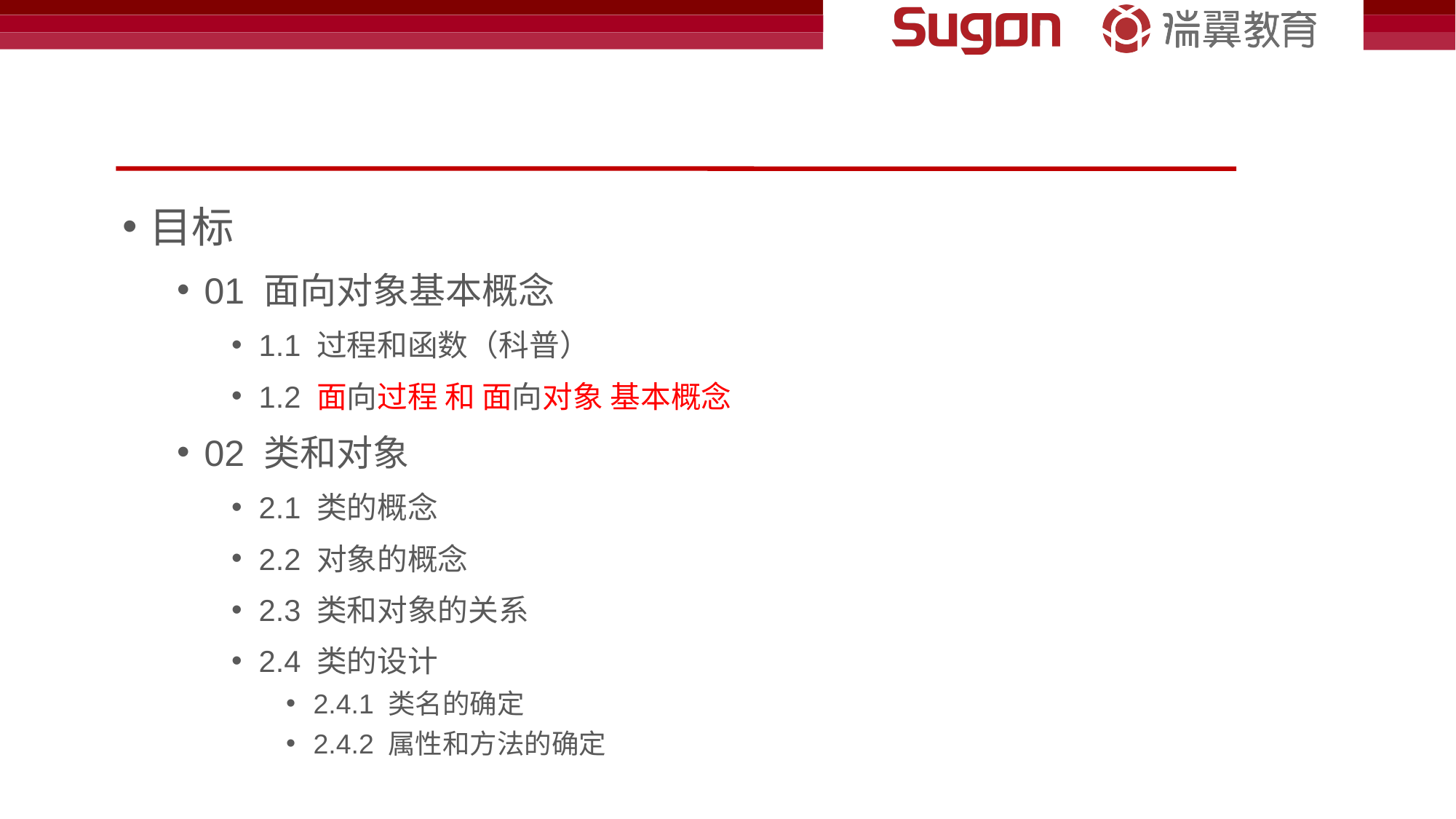

#
目标
01 面向对象基本概念
1.1 过程和函数（科普）
1.2 面向过程 和 面向对象 基本概念
02 类和对象
2.1 类的概念
2.2 对象的概念
2.3 类和对象的关系
2.4 类的设计
2.4.1 类名的确定
2.4.2 属性和方法的确定